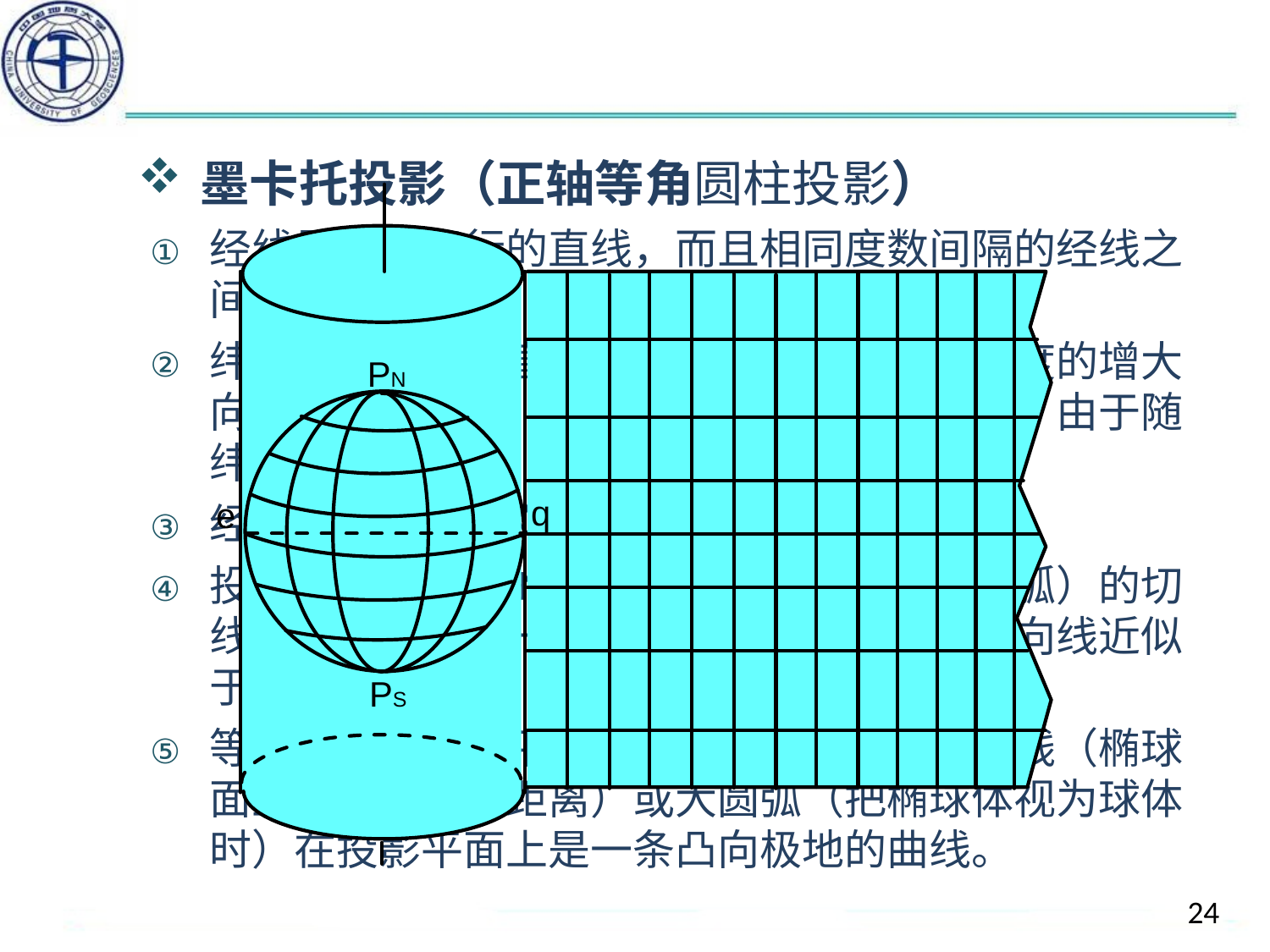

#
墨卡托投影（正轴等角圆柱投影）
经线是相互平行的直线，而且相同度数间隔的经线之间的距离也相等。
纬线也是平行的直线，相同度数的间隔随纬度的增大向两极逐渐伸长（渐长），至极地为无穷大。由于随纬度渐长的特点，又称它为渐长投影。
经线与纬线成正交（相互垂直）。
投影面上同一点的两方向线（大地线或大圆弧）的切线的夹角与实地一致。当比例尺较大时，方向线近似于直线。
等角航线在投影平面上是一条直线，而大地线（椭球面上两点间最短距离）或大圆弧（把椭球体视为球体时）在投影平面上是一条凸向极地的曲线。

PN

q
e

PS

24